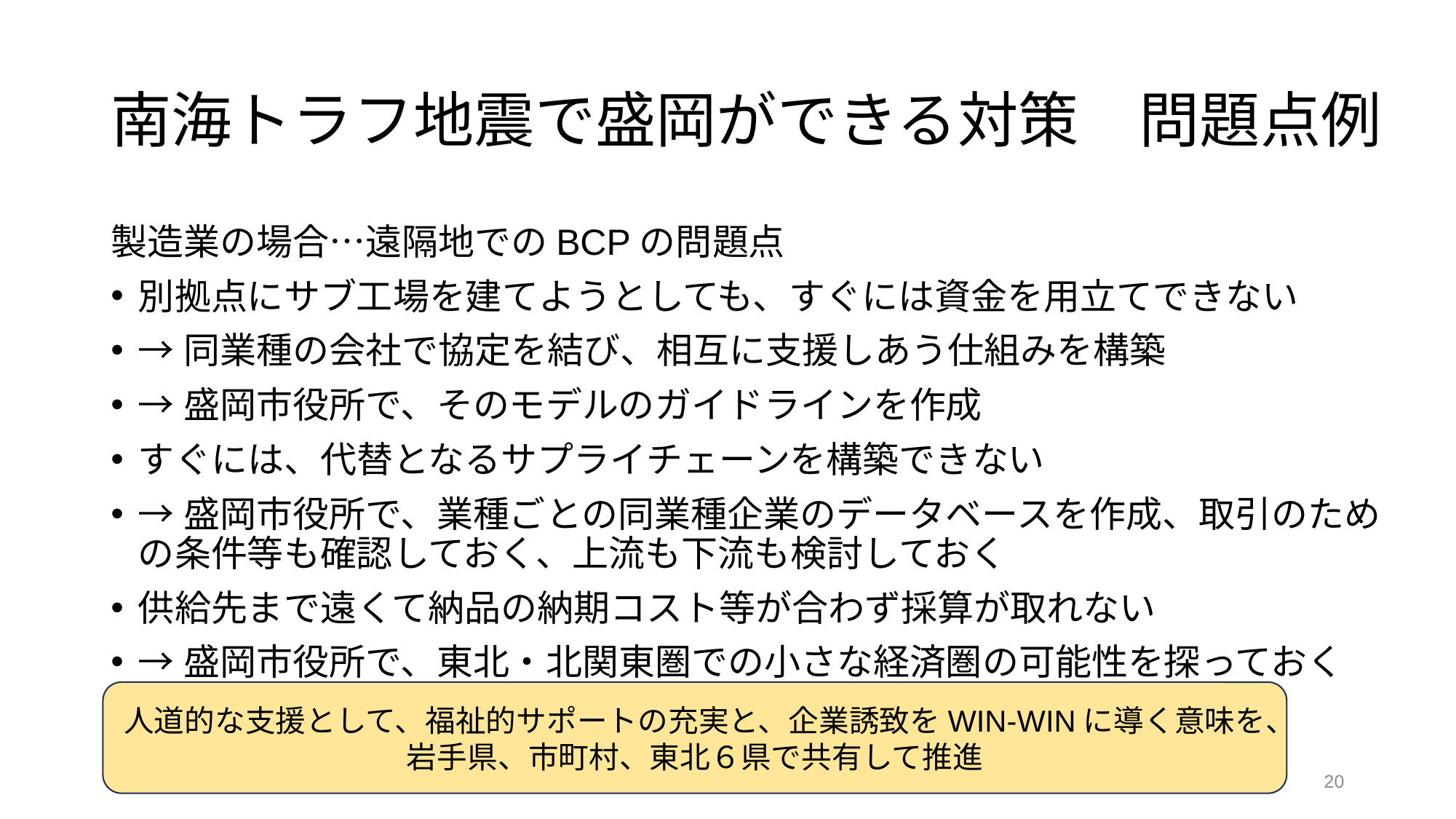

# 南海トラフ地震で盛岡ができる対策　問題点例
製造業の場合…遠隔地でのBCPの問題点
別拠点にサブ工場を建てようとしても、すぐには資金を用立てできない
→同業種の会社で協定を結び、相互に支援しあう仕組みを構築
→盛岡市役所で、そのモデルのガイドラインを作成
すぐには、代替となるサプライチェーンを構築できない
→盛岡市役所で、業種ごとの同業種企業のデータベースを作成、取引のための条件等も確認しておく、上流も下流も検討しておく
供給先まで遠くて納品の納期コスト等が合わず採算が取れない
→盛岡市役所で、東北・北関東圏での小さな経済圏の可能性を探っておく

人道的な支援として、福祉的サポートの充実と、企業誘致をWIN-WINに導く意味を、
岩手県、市町村、東北６県で共有して推進
20